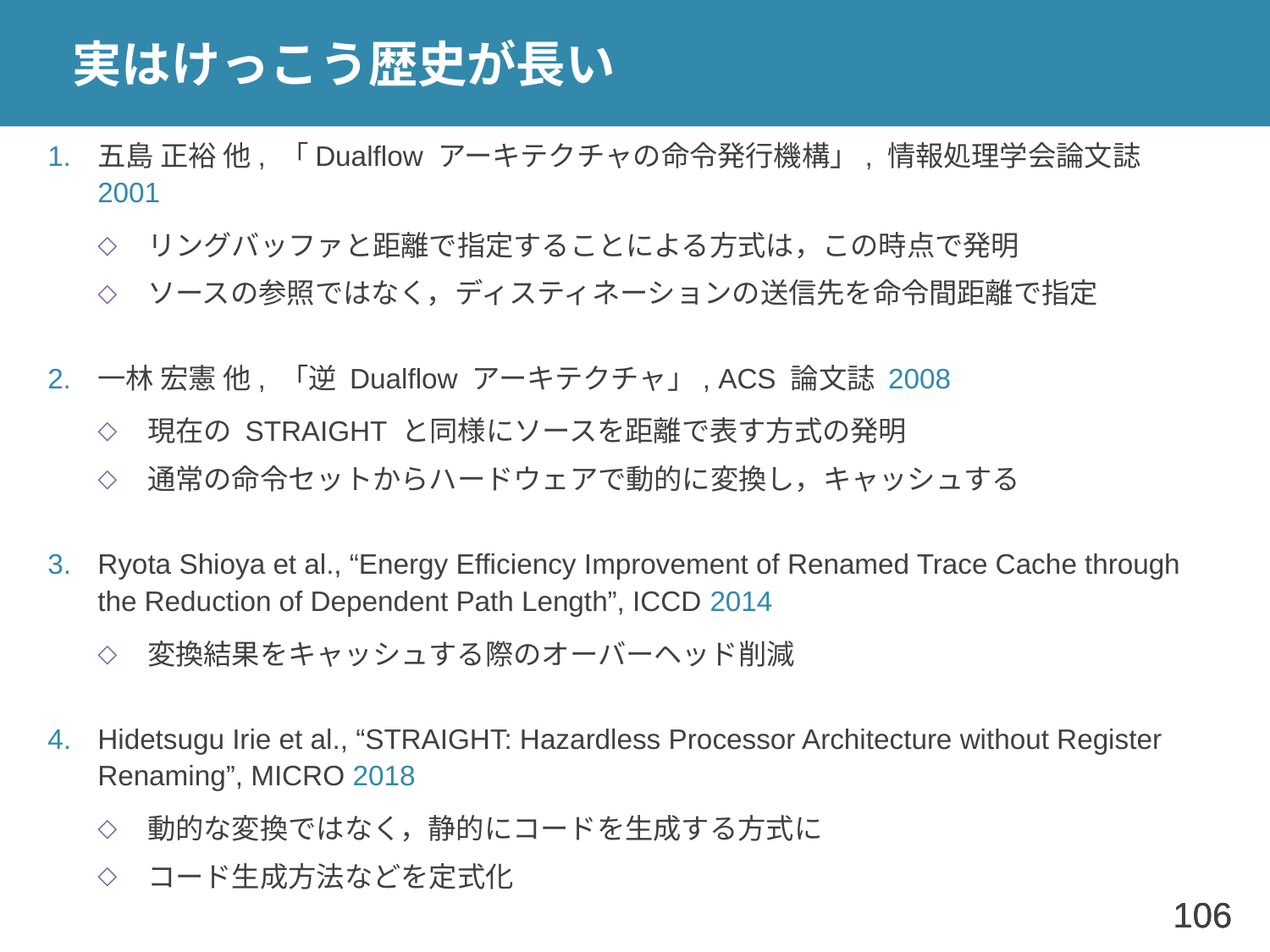

# 実はけっこう歴史が長い
五島 正裕 他, 「Dualflow アーキテクチャの命令発行機構」, 情報処理学会論文誌 2001
リングバッファと距離で指定することによる方式は，この時点で発明
ソースの参照ではなく，ディスティネーションの送信先を命令間距離で指定
一林 宏憲 他, 「逆 Dualflow アーキテクチャ」, ACS 論文誌 2008
現在の STRAIGHT と同様にソースを距離で表す方式の発明
通常の命令セットからハードウェアで動的に変換し，キャッシュする
Ryota Shioya et al., “Energy Efficiency Improvement of Renamed Trace Cache through the Reduction of Dependent Path Length”, ICCD 2014
変換結果をキャッシュする際のオーバーヘッド削減
Hidetsugu Irie et al., “STRAIGHT: Hazardless Processor Architecture without Register Renaming”, MICRO 2018
動的な変換ではなく，静的にコードを生成する方式に
コード生成方法などを定式化